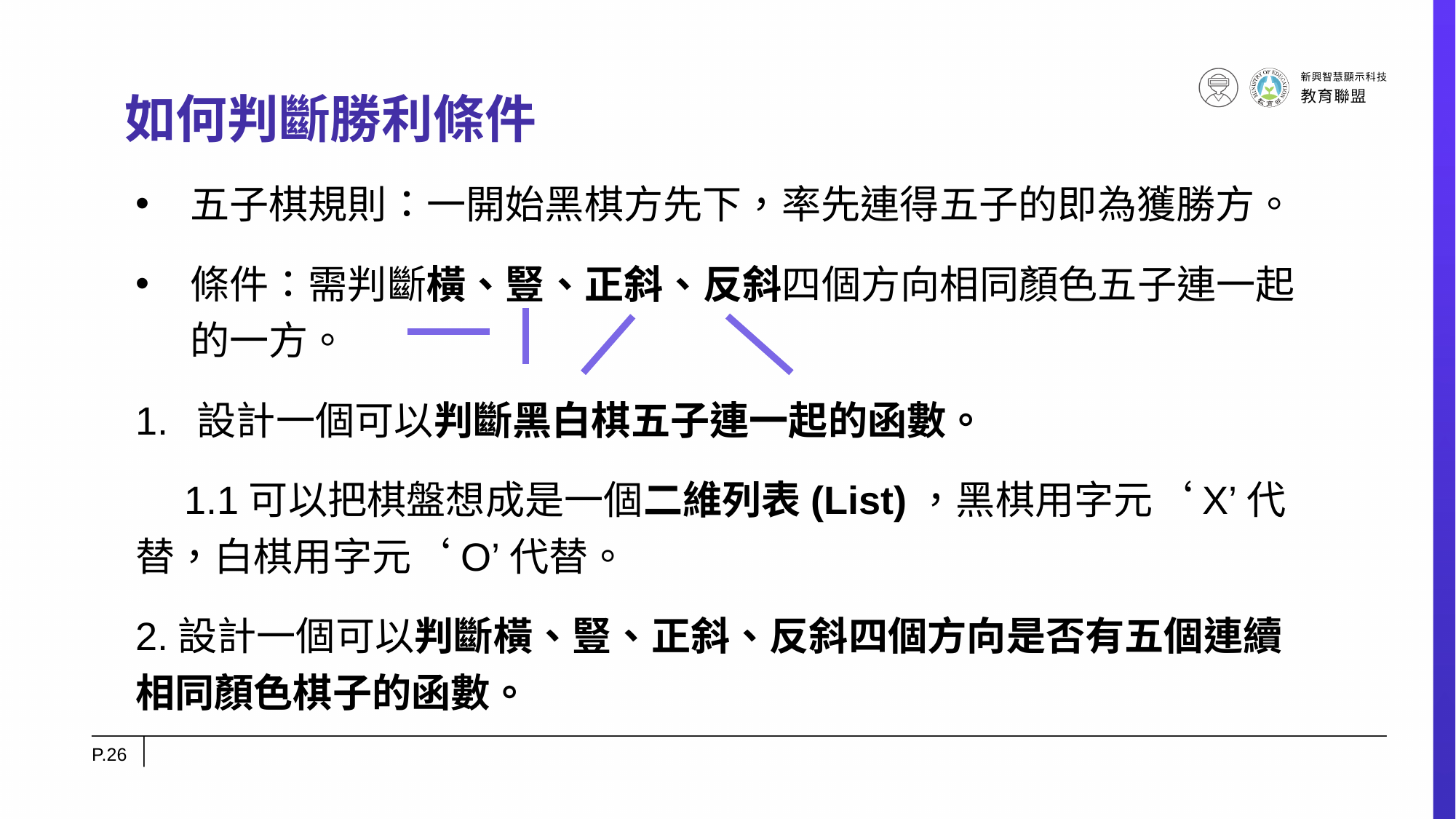

# 如何判斷勝利條件
五子棋規則：一開始黑棋方先下，率先連得五子的即為獲勝方。
條件：需判斷橫、豎、正斜、反斜四個方向相同顏色五子連一起的一方。
設計一個可以判斷黑白棋五子連一起的函數。
　1.1可以把棋盤想成是一個二維列表(List)，黑棋用字元‘X’代替，白棋用字元‘O’代替。
2.設計一個可以判斷橫、豎、正斜、反斜四個方向是否有五個連續相同顏色棋子的函數。
P.26